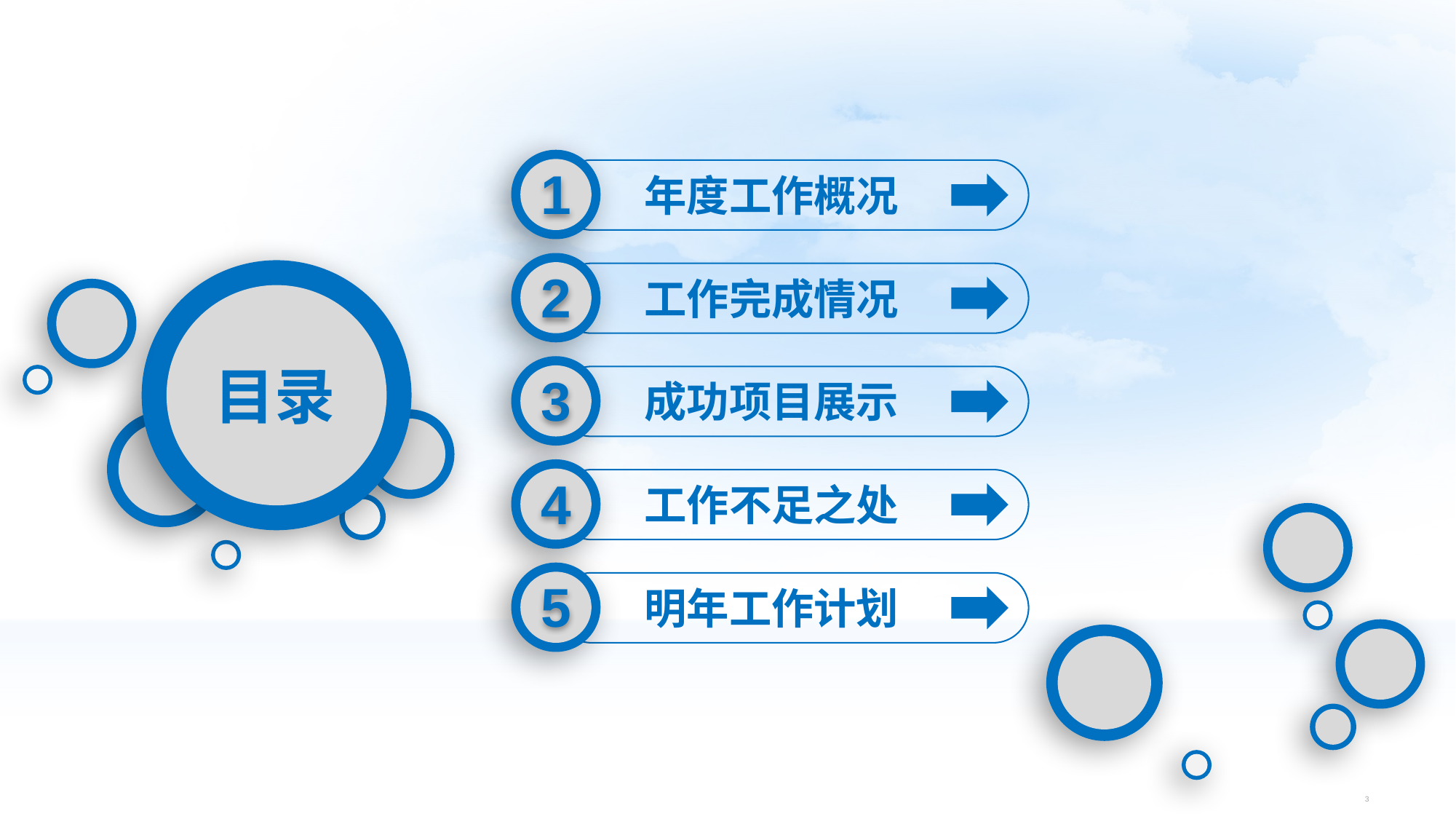

1

年度工作概况

2

工作完成情况

目录

3

成功项目展示

4

工作不足之处

5

明年工作计划

延时符